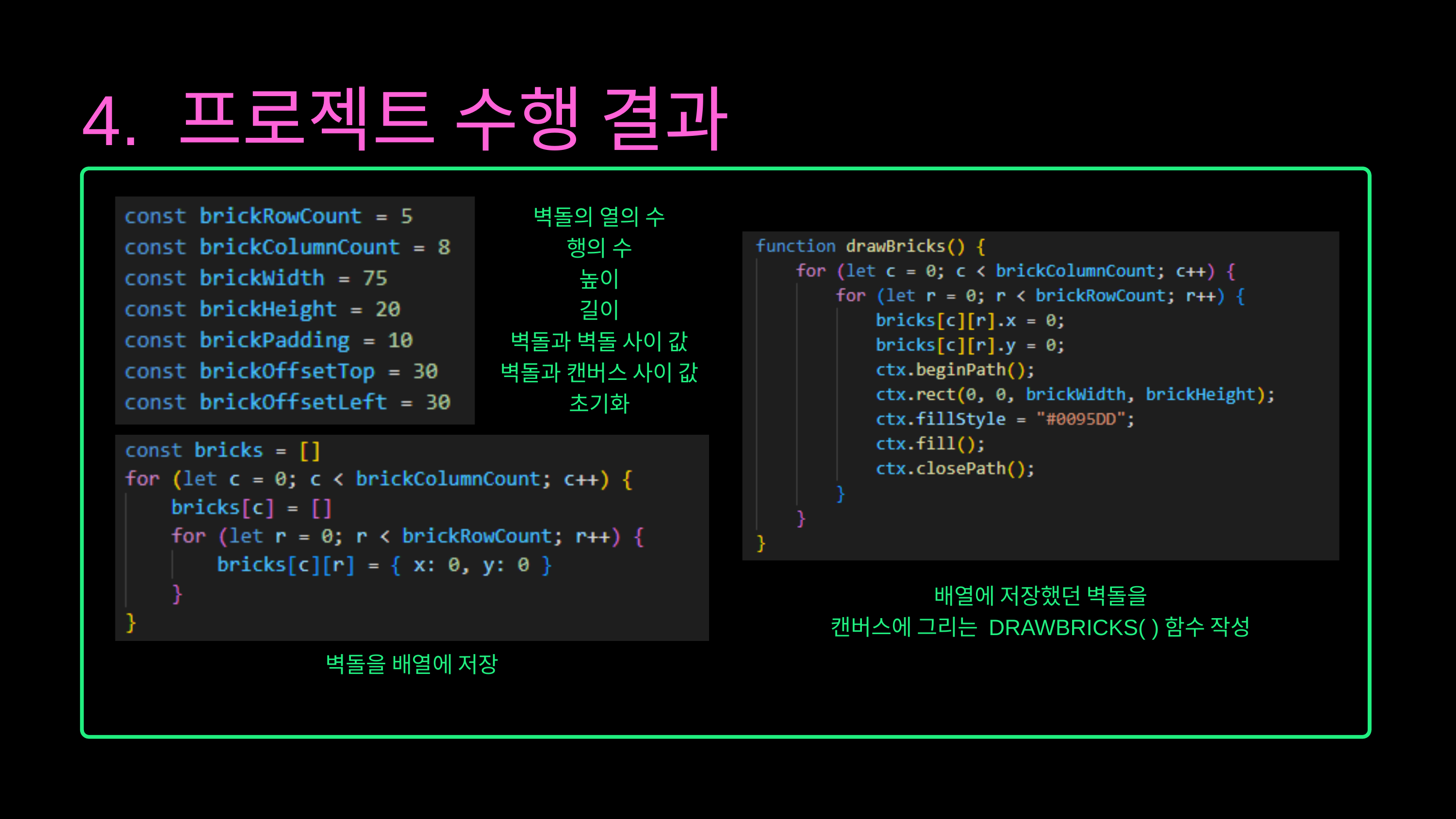

4. 프로젝트 수행 결과

벽돌의 열의 수
행의 수
높이
길이
벽돌과 벽돌 사이 값
벽돌과 캔버스 사이 값
초기화

배열에 저장했던 벽돌을
캔버스에 그리는 DRAWBRICKS( )함수 작성
벽돌을 배열에 저장